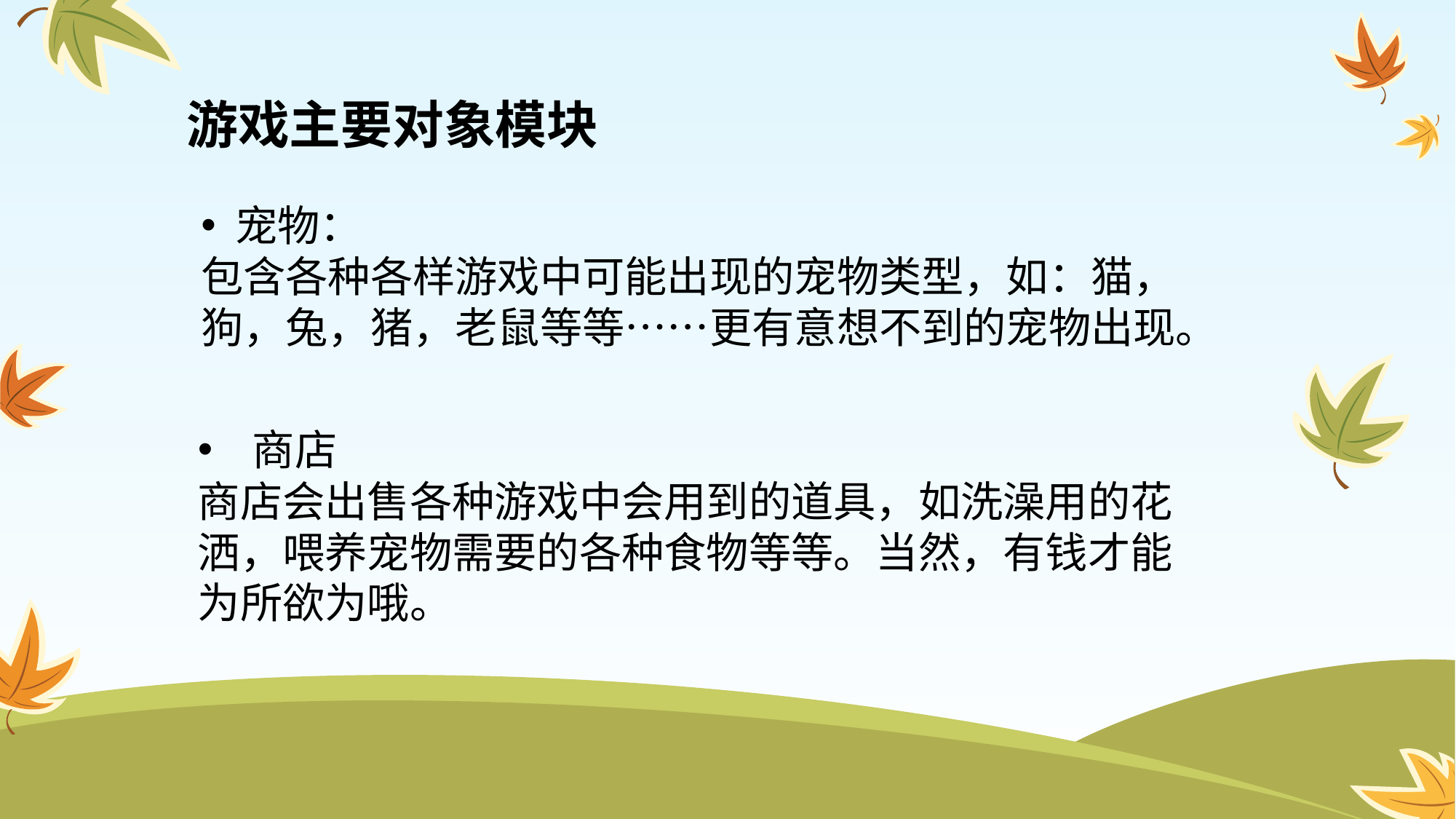

# 游戏主要对象模块
宠物：
包含各种各样游戏中可能出现的宠物类型，如：猫，狗，兔，猪，老鼠等等……更有意想不到的宠物出现。
商店
商店会出售各种游戏中会用到的道具，如洗澡用的花洒，喂养宠物需要的各种食物等等。当然，有钱才能为所欲为哦。